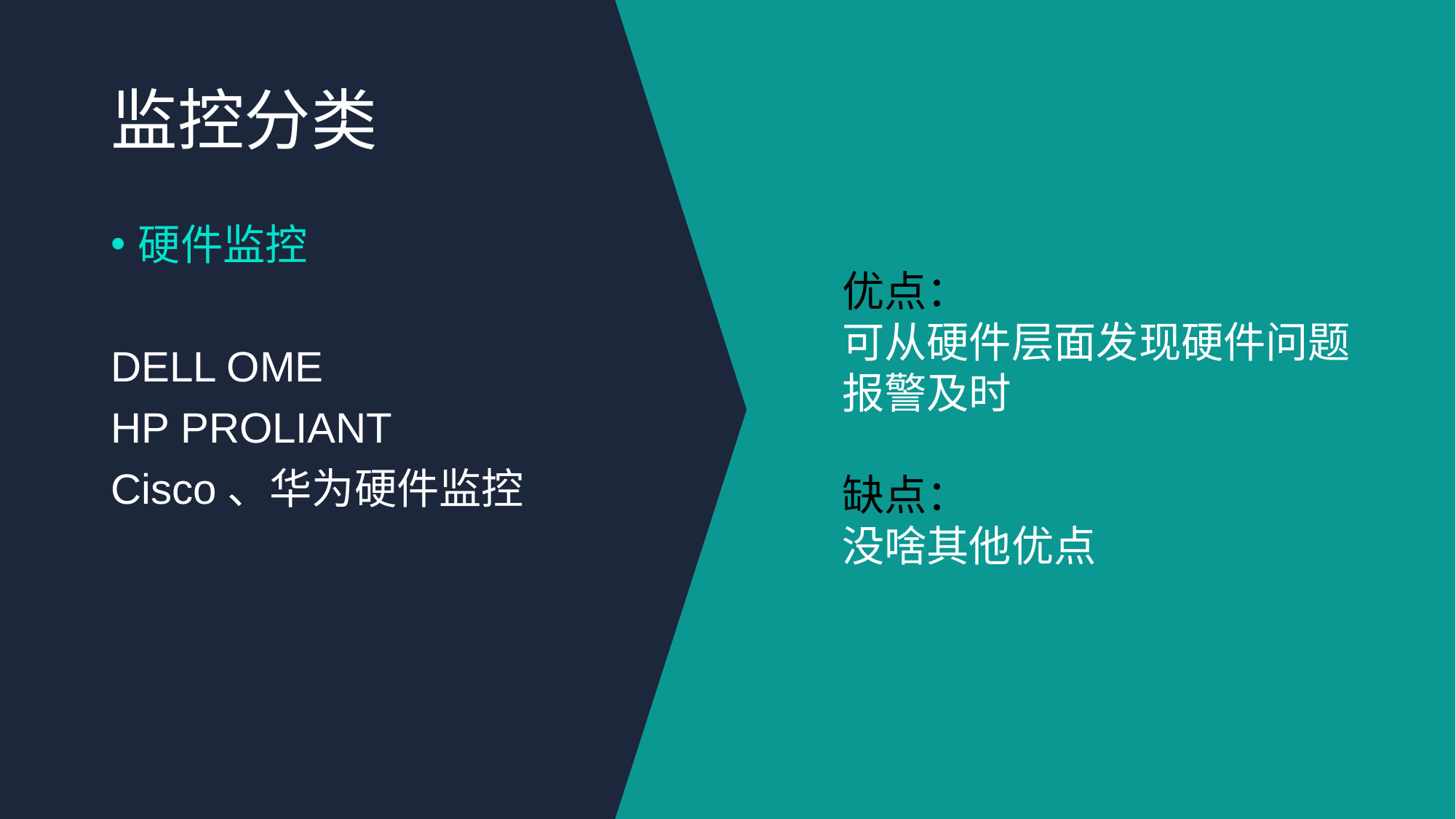

# 监控分类
硬件监控

DELL OME
HP PROLIANT
Cisco、华为硬件监控

优点：
可从硬件层面发现硬件问题
报警及时

缺点：
没啥其他优点